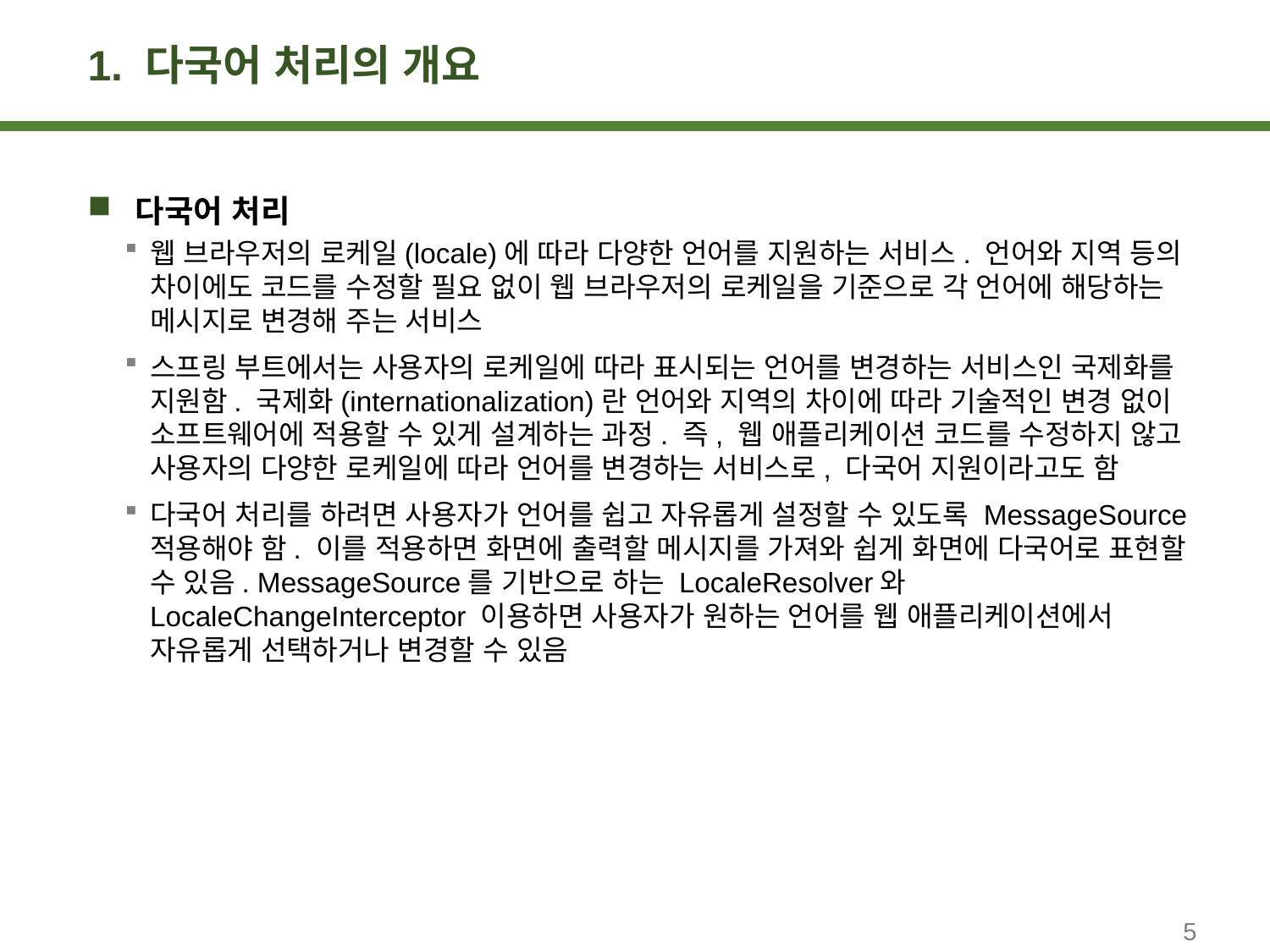

# 1. 다국어 처리의 개요
다국어 처리
웹 브라우저의 로케일(locale)에 따라 다양한 언어를 지원하는 서비스. 언어와 지역 등의 차이에도 코드를 수정할 필요 없이 웹 브라우저의 로케일을 기준으로 각 언어에 해당하는 메시지로 변경해 주는 서비스
스프링 부트에서는 사용자의 로케일에 따라 표시되는 언어를 변경하는 서비스인 국제화를 지원함. 국제화(internationalization)란 언어와 지역의 차이에 따라 기술적인 변경 없이 소프트웨어에 적용할 수 있게 설계하는 과정. 즉, 웹 애플리케이션 코드를 수정하지 않고 사용자의 다양한 로케일에 따라 언어를 변경하는 서비스로, 다국어 지원이라고도 함
다국어 처리를 하려면 사용자가 언어를 쉽고 자유롭게 설정할 수 있도록 MessageSource 적용해야 함. 이를 적용하면 화면에 출력할 메시지를 가져와 쉽게 화면에 다국어로 표현할 수 있음. MessageSource를 기반으로 하는 LocaleResolver와 LocaleChangeInterceptor 이용하면 사용자가 원하는 언어를 웹 애플리케이션에서 자유롭게 선택하거나 변경할 수 있음